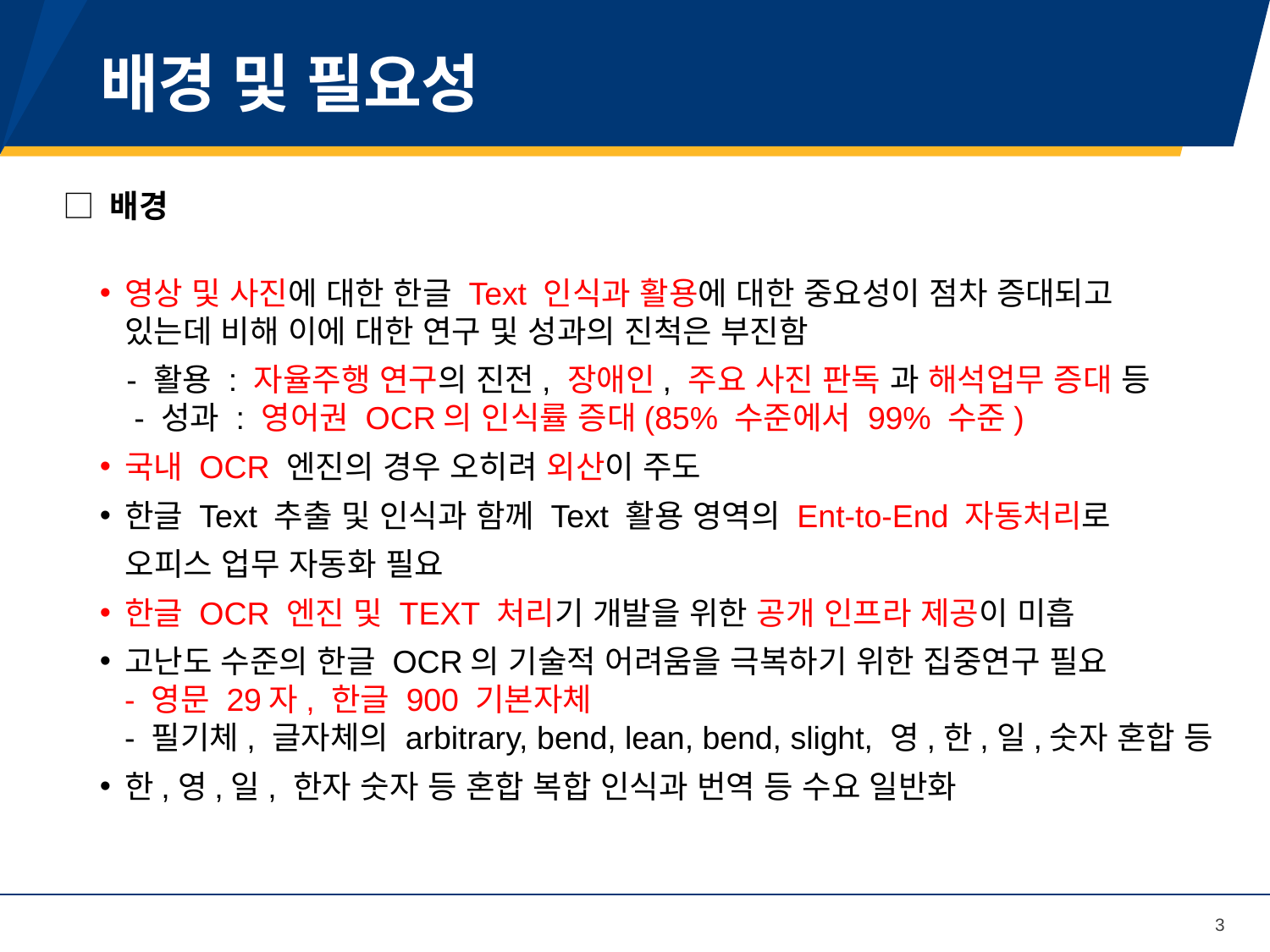

# 배경 및 필요성
□ 배경
영상 및 사진에 대한 한글 Text 인식과 활용에 대한 중요성이 점차 증대되고
있는데 비해 이에 대한 연구 및 성과의 진척은 부진함
   - 활용 : 자율주행 연구의 진전, 장애인, 주요 사진 판독 과 해석업무 증대 등
   - 성과 : 영어권 OCR의 인식률 증대(85% 수준에서 99% 수준)
국내 OCR 엔진의 경우 오히려 외산이 주도
한글 Text 추출 및 인식과 함께 Text 활용 영역의 Ent-to-End 자동처리로
  오피스 업무 자동화 필요
한글 OCR 엔진 및 TEXT 처리기 개발을 위한 공개 인프라 제공이 미흡
고난도 수준의 한글 OCR의 기술적 어려움을 극복하기 위한 집중연구 필요
- 영문 29자, 한글 900 기본자체
- 필기체, 글자체의 arbitrary, bend, lean, bend, slight, 영,한,일,숫자 혼합 등
한,영,일, 한자 숫자 등 혼합 복합 인식과 번역 등 수요 일반화
3